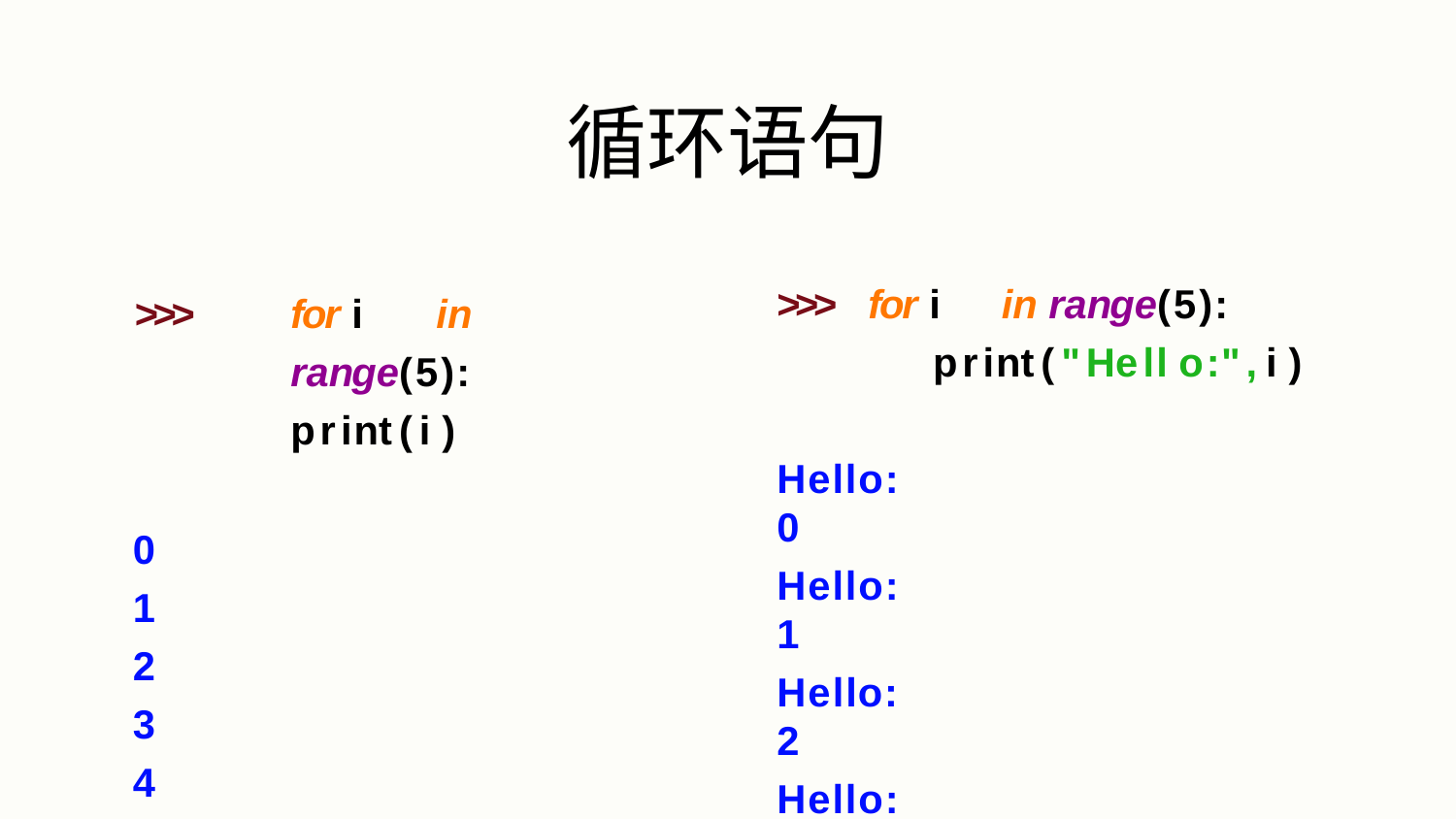

# 循环语句

>>>	for i	in range(5): print(i)

0
1
2
3
4
>>>	for i	in range(5):
print("Hello:",i)
Hello:	0
Hello:	1
Hello:	2
Hello:	3
Hello:	4